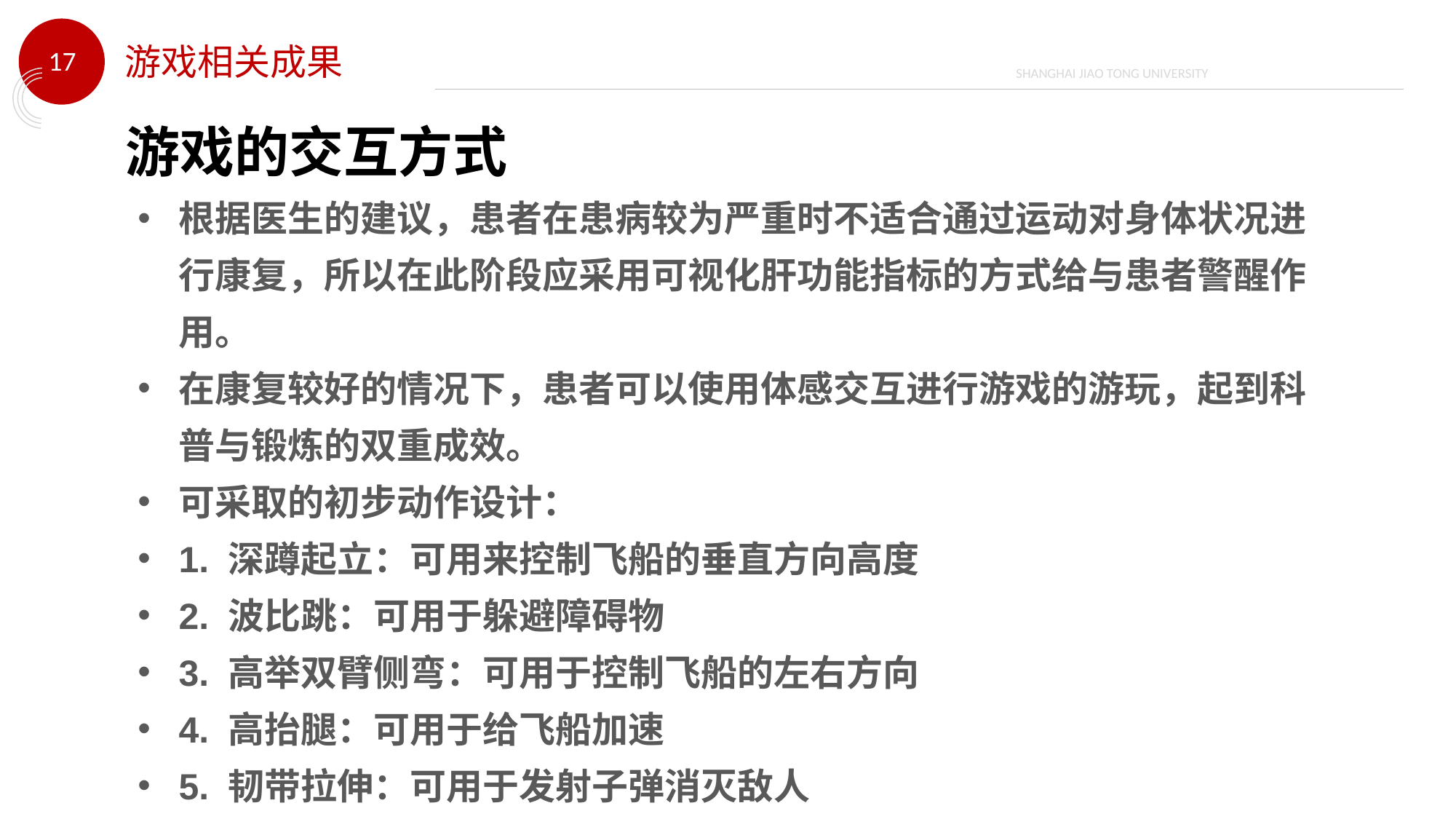

游戏相关成果
游戏的交互方式
根据医生的建议，患者在患病较为严重时不适合通过运动对身体状况进行康复，所以在此阶段应采用可视化肝功能指标的方式给与患者警醒作用。
在康复较好的情况下，患者可以使用体感交互进行游戏的游玩，起到科普与锻炼的双重成效。
可采取的初步动作设计：
1. 深蹲起立：可用来控制飞船的垂直方向高度
2. 波比跳：可用于躲避障碍物
3. 高举双臂侧弯：可用于控制飞船的左右方向
4. 高抬腿：可用于给飞船加速
5. 韧带拉伸：可用于发射子弹消灭敌人